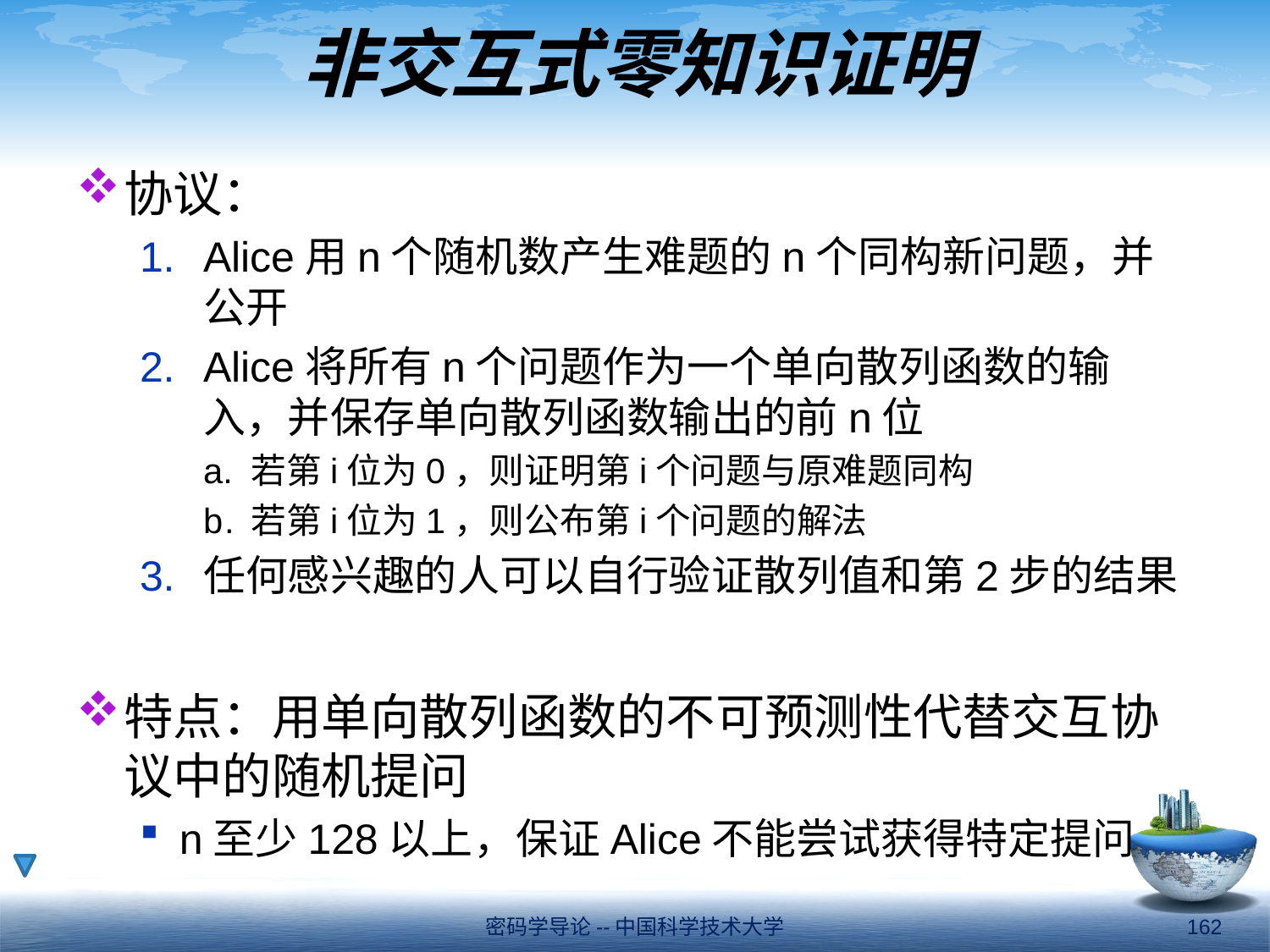

# 非交互式零知识证明
协议：
Alice用n个随机数产生难题的n个同构新问题，并公开
Alice将所有n个问题作为一个单向散列函数的输入，并保存单向散列函数输出的前n位
若第i位为0，则证明第i个问题与原难题同构
若第i位为1，则公布第i个问题的解法
任何感兴趣的人可以自行验证散列值和第2步的结果

特点：用单向散列函数的不可预测性代替交互协议中的随机提问
n至少128以上，保证Alice不能尝试获得特定提问

密码学导论--中国科学技术大学
162